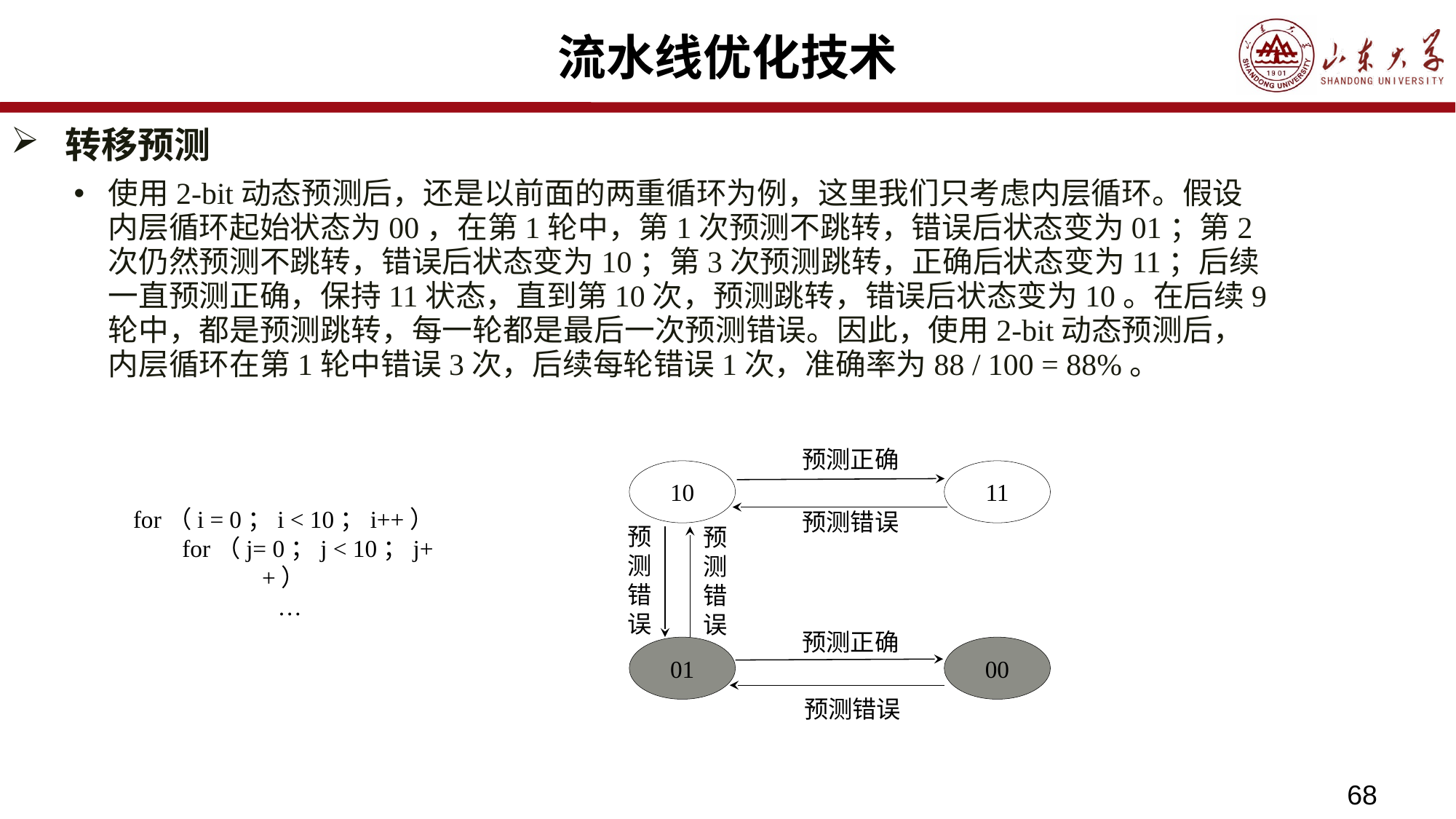

# 流水线优化技术
转移预测
使用2-bit动态预测后，还是以前面的两重循环为例，这里我们只考虑内层循环。假设内层循环起始状态为00，在第1轮中，第1次预测不跳转，错误后状态变为01；第2次仍然预测不跳转，错误后状态变为10；第3次预测跳转，正确后状态变为11；后续一直预测正确，保持11状态，直到第10次，预测跳转，错误后状态变为10。在后续9轮中，都是预测跳转，每一轮都是最后一次预测错误。因此，使用2-bit动态预测后，内层循环在第1轮中错误3次，后续每轮错误1次，准确率为88 / 100 = 88%。
预测正确
11
10
for（i = 0；i < 10；i++）
        for（j= 0；j < 10；j++）
  …
预测错误
预测错误
预测错误
预测正确
01
00
预测错误
68